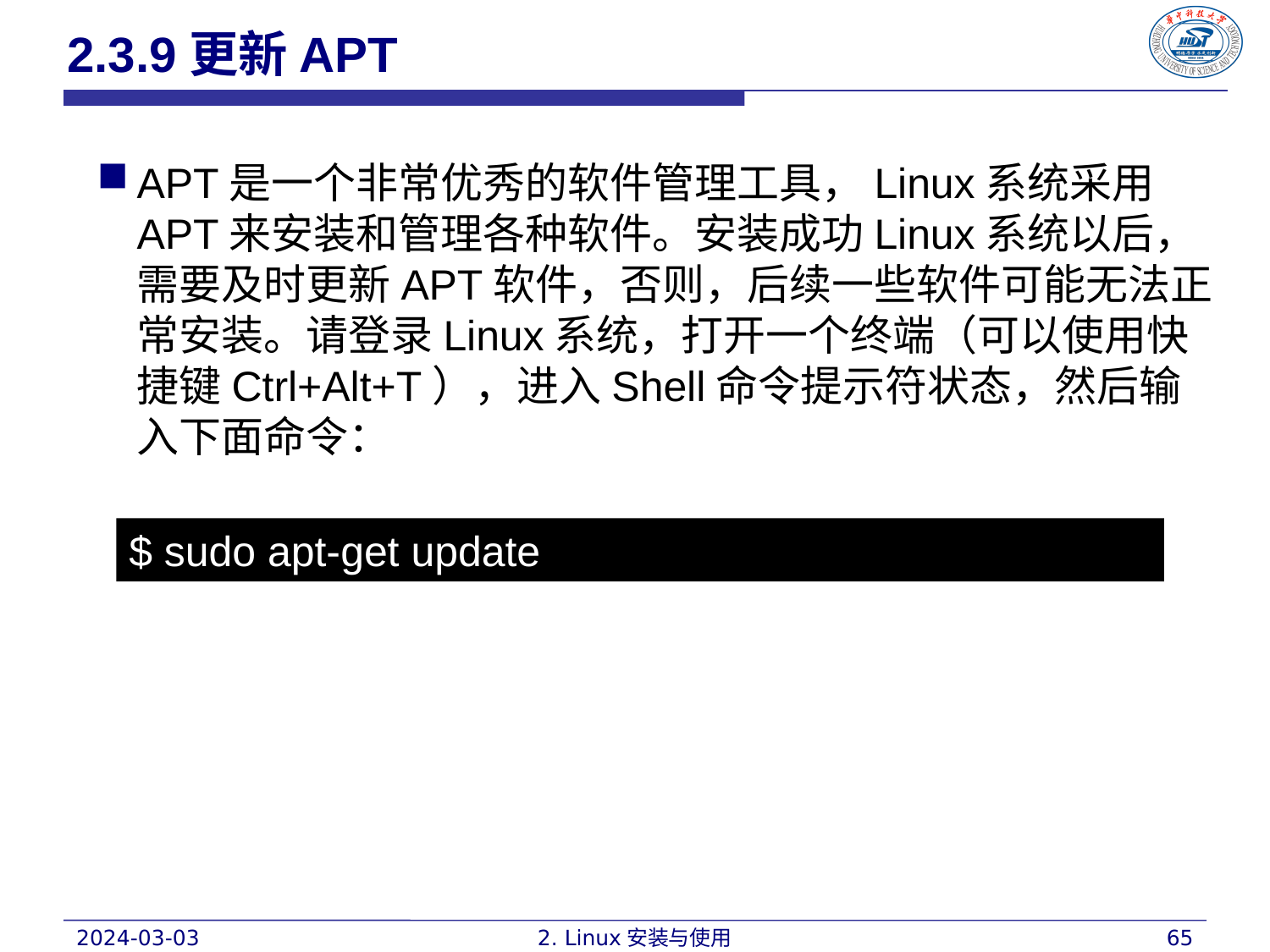

2.3.9更新APT
APT是一个非常优秀的软件管理工具，Linux系统采用APT来安装和管理各种软件。安装成功Linux系统以后，需要及时更新APT软件，否则，后续一些软件可能无法正常安装。请登录Linux系统，打开一个终端（可以使用快捷键Ctrl+Alt+T），进入Shell命令提示符状态，然后输入下面命令：
$ sudo apt-get update
2024-03-03
2. Linux安装与使用
65